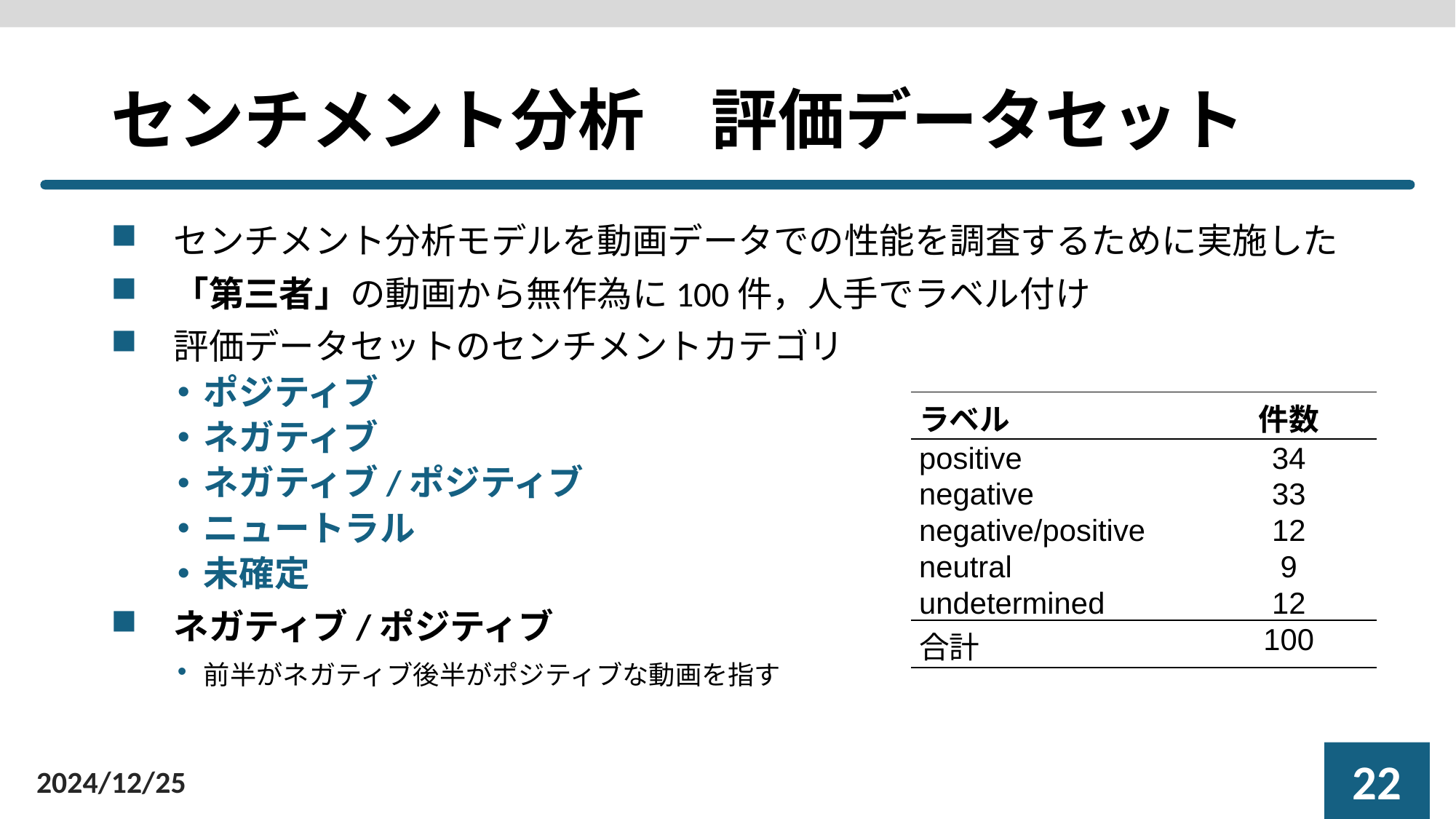

# センチメント分析　評価データセット

センチメント分析モデルを動画データでの性能を調査するために実施した
「第三者」の動画から無作為に100件，人手でラベル付け
評価データセットのセンチメントカテゴリ
ポジティブ
ネガティブ
ネガティブ/ポジティブ
ニュートラル
未確定
ネガティブ/ポジティブ
前半がネガティブ後半がポジティブな動画を指す

| ラベル | 件数 |
| --- | --- |
| positive | 34 |
| negative | 33 |
| negative/positive | 12 |
| neutral | 9 |
| undetermined | 12 |
| 合計 | 100 |
22
2024/12/25
|  | Precision | Recall | F1-score |
| --- | --- | --- | --- |
| ポジティブ | 0.9583 | 0.6053 | 0.7419 |
| ネガティブ | 0.6486 | 0.9231 | 0.7619 |
| ニュートラル | 0.5833 | 0.7778 | 0.6667 |
|  |  | Accuracy | 0.7397 |